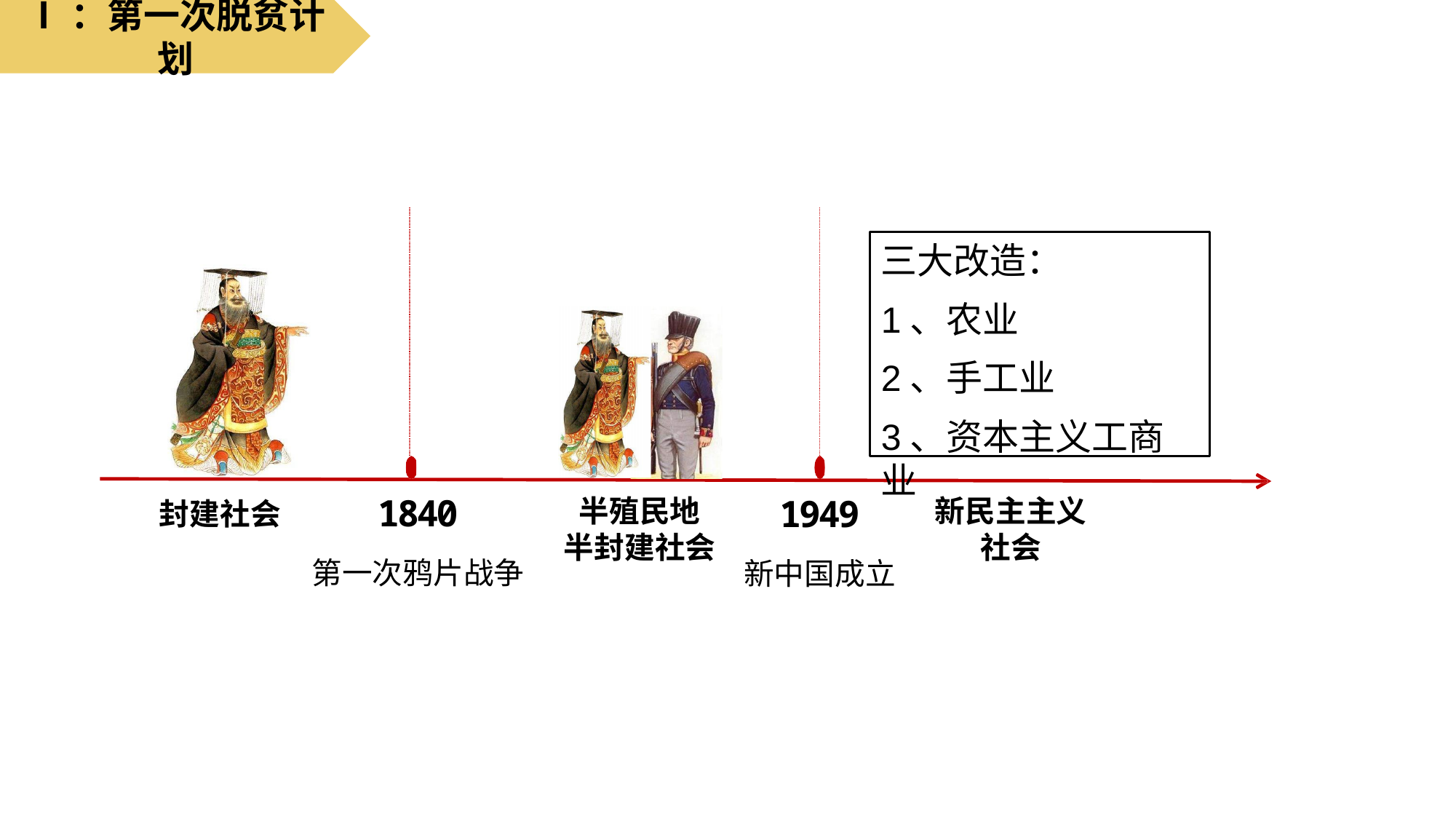

Ⅰ：第一次脱贫计划

三大改造：
1、农业
2、手工业
3、资本主义工商业

1840
第一次鸦片战争
1949
新中国成立

新民主主义社会
半殖民地
半封建社会
封建社会